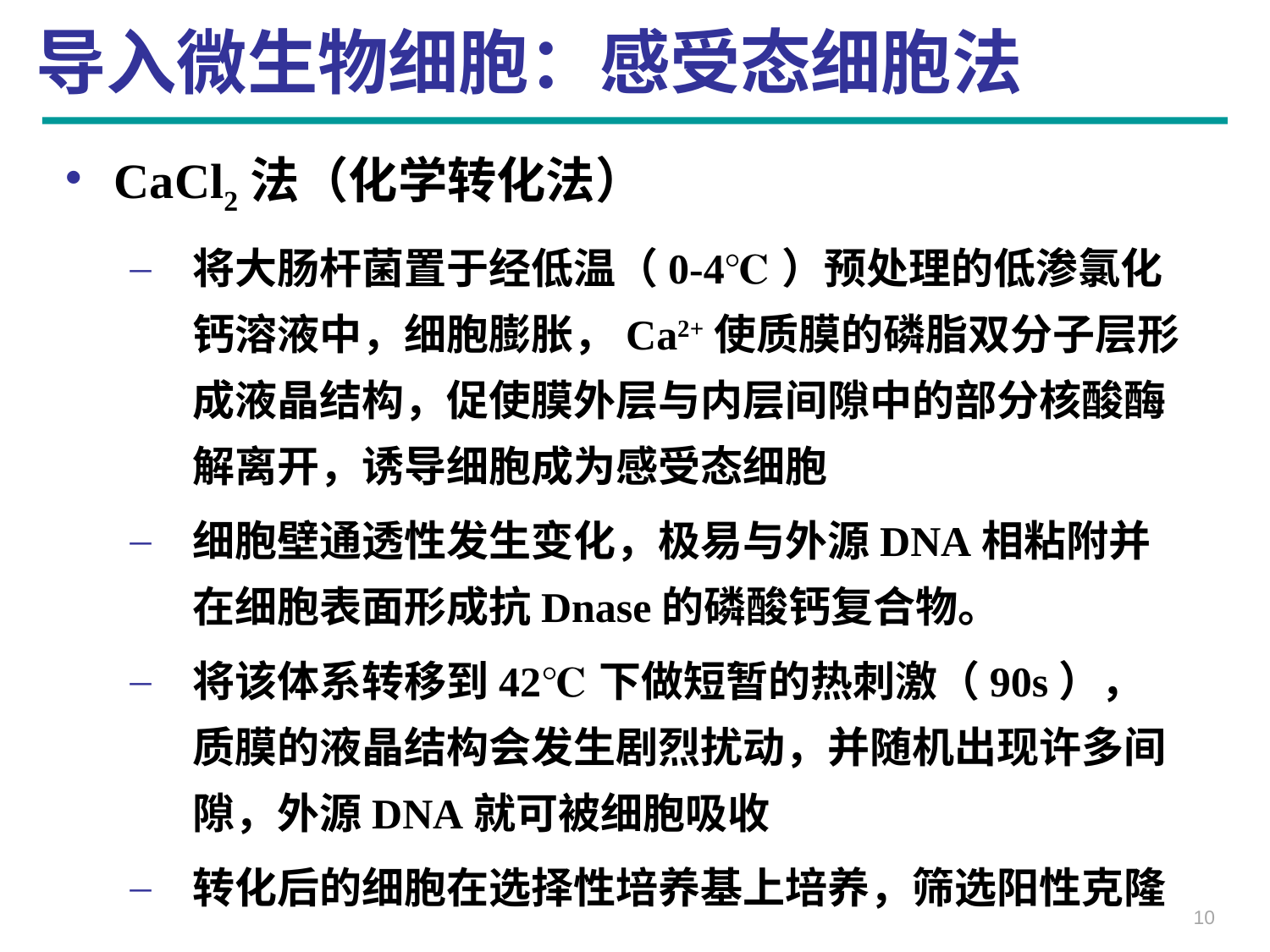

导入微生物细胞：感受态细胞法
CaCl2法（化学转化法）
将大肠杆菌置于经低温（0-4℃）预处理的低渗氯化钙溶液中，细胞膨胀，Ca2+使质膜的磷脂双分子层形成液晶结构，促使膜外层与内层间隙中的部分核酸酶解离开，诱导细胞成为感受态细胞
细胞壁通透性发生变化，极易与外源DNA相粘附并在细胞表面形成抗Dnase的磷酸钙复合物。
将该体系转移到42℃下做短暂的热刺激（90s），质膜的液晶结构会发生剧烈扰动，并随机出现许多间隙，外源DNA就可被细胞吸收
转化后的细胞在选择性培养基上培养，筛选阳性克隆
10